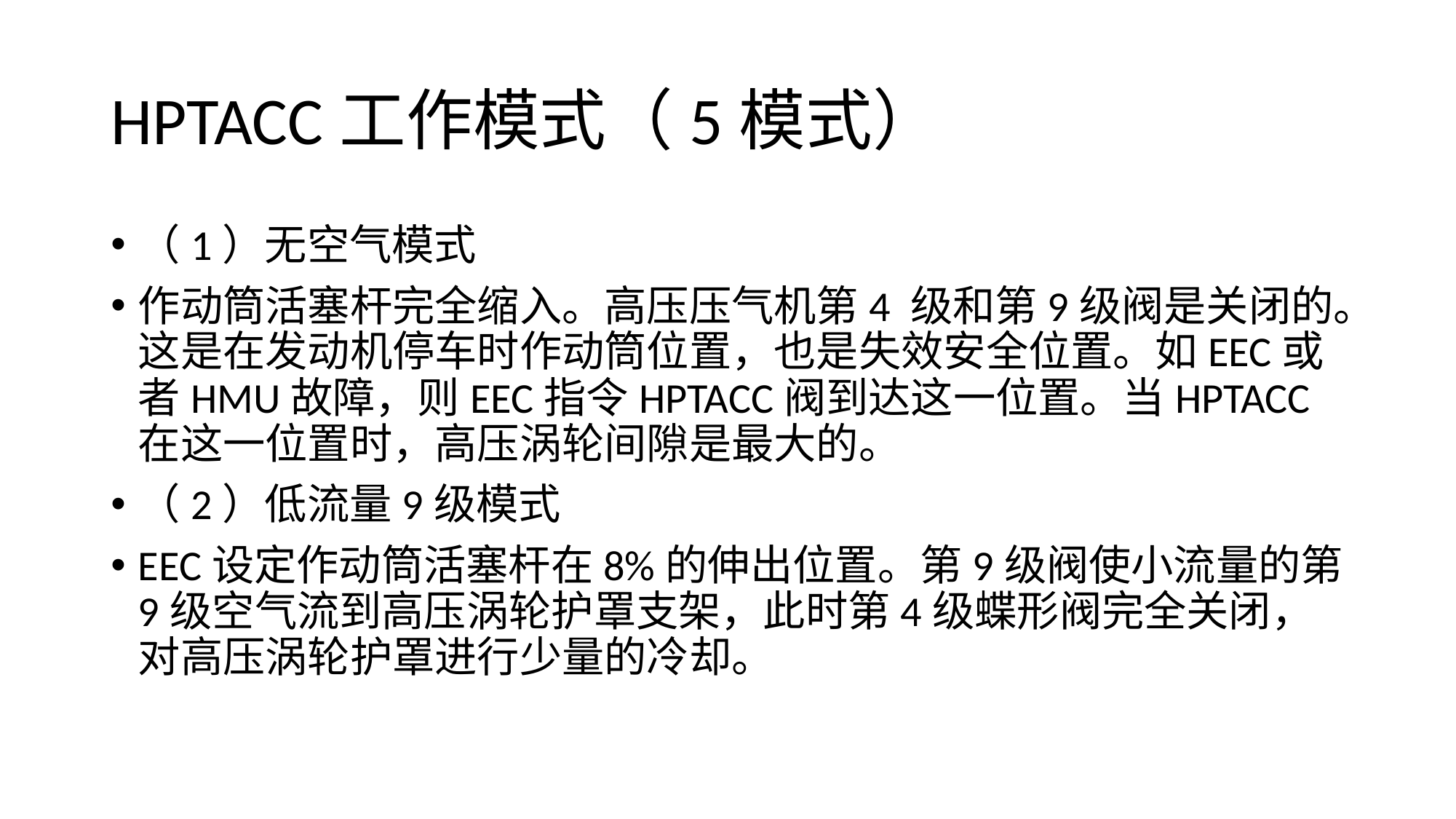

# HPTACC工作模式（5模式）
（1）无空气模式
作动筒活塞杆完全缩入。高压压气机第4 级和第9级阀是关闭的。这是在发动机停车时作动筒位置，也是失效安全位置。如EEC或者HMU故障，则EEC指令HPTACC阀到达这一位置。当HPTACC在这一位置时，高压涡轮间隙是最大的。
（2）低流量9级模式
EEC设定作动筒活塞杆在8%的伸出位置。第9级阀使小流量的第9级空气流到高压涡轮护罩支架，此时第4级蝶形阀完全关闭，对高压涡轮护罩进行少量的冷却。